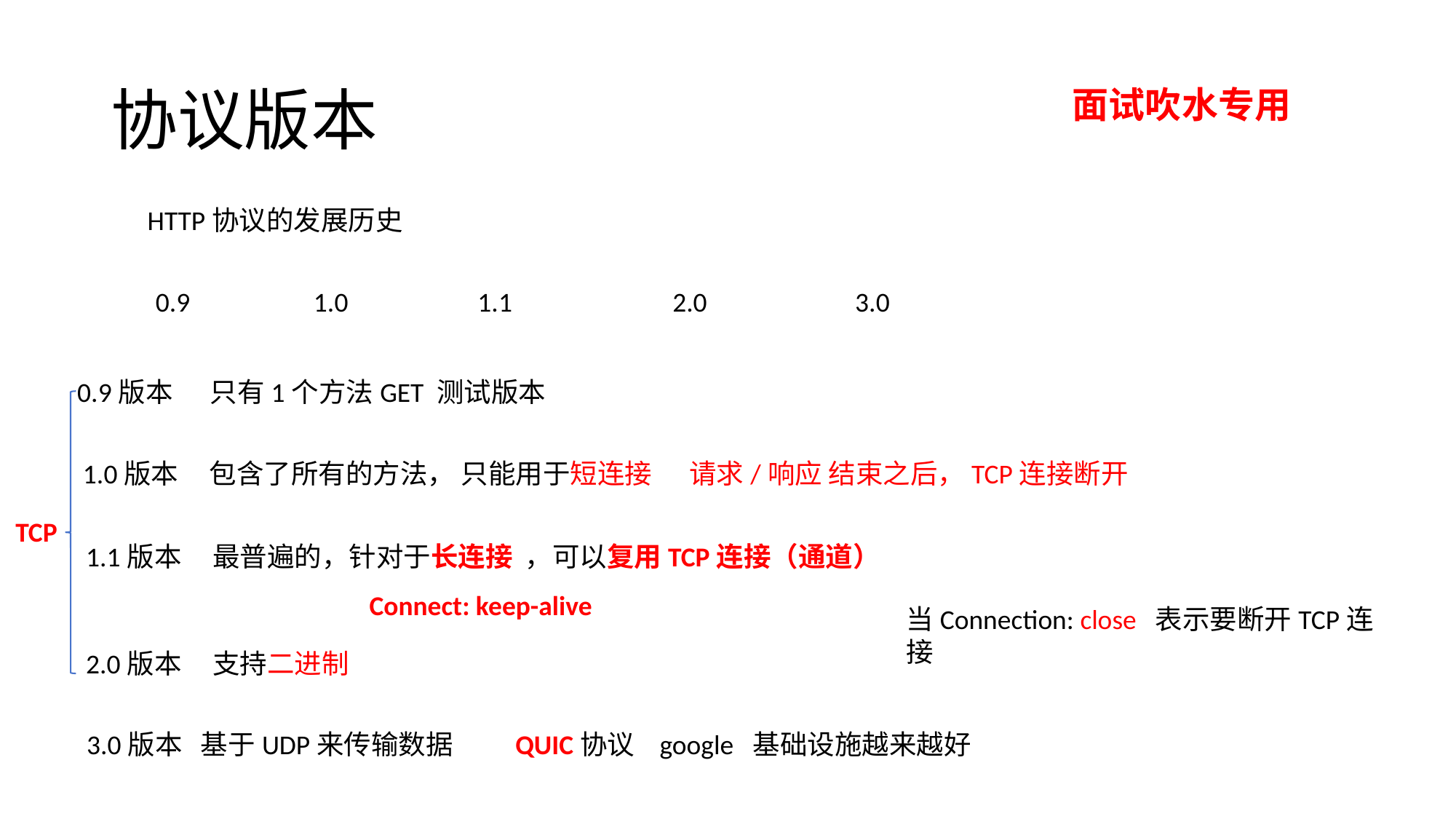

# 协议版本
面试吹水专用
HTTP协议的发展历史
0.9                    1.0                     1.1                          2.0                        3.0
0.9版本      只有1个方法GET 测试版本

1.0版本     包含了所有的方法， 只能用于短连接      请求/响应 结束之后，TCP连接断开
TCP
1.1版本     最普遍的，针对于长连接  ，可以复用TCP连接（通道）
Connect: keep-alive
当Connection: close  表示要断开TCP连接
2.0版本     支持二进制
3.0版本   基于UDP来传输数据         QUIC协议   google  基础设施越来越好